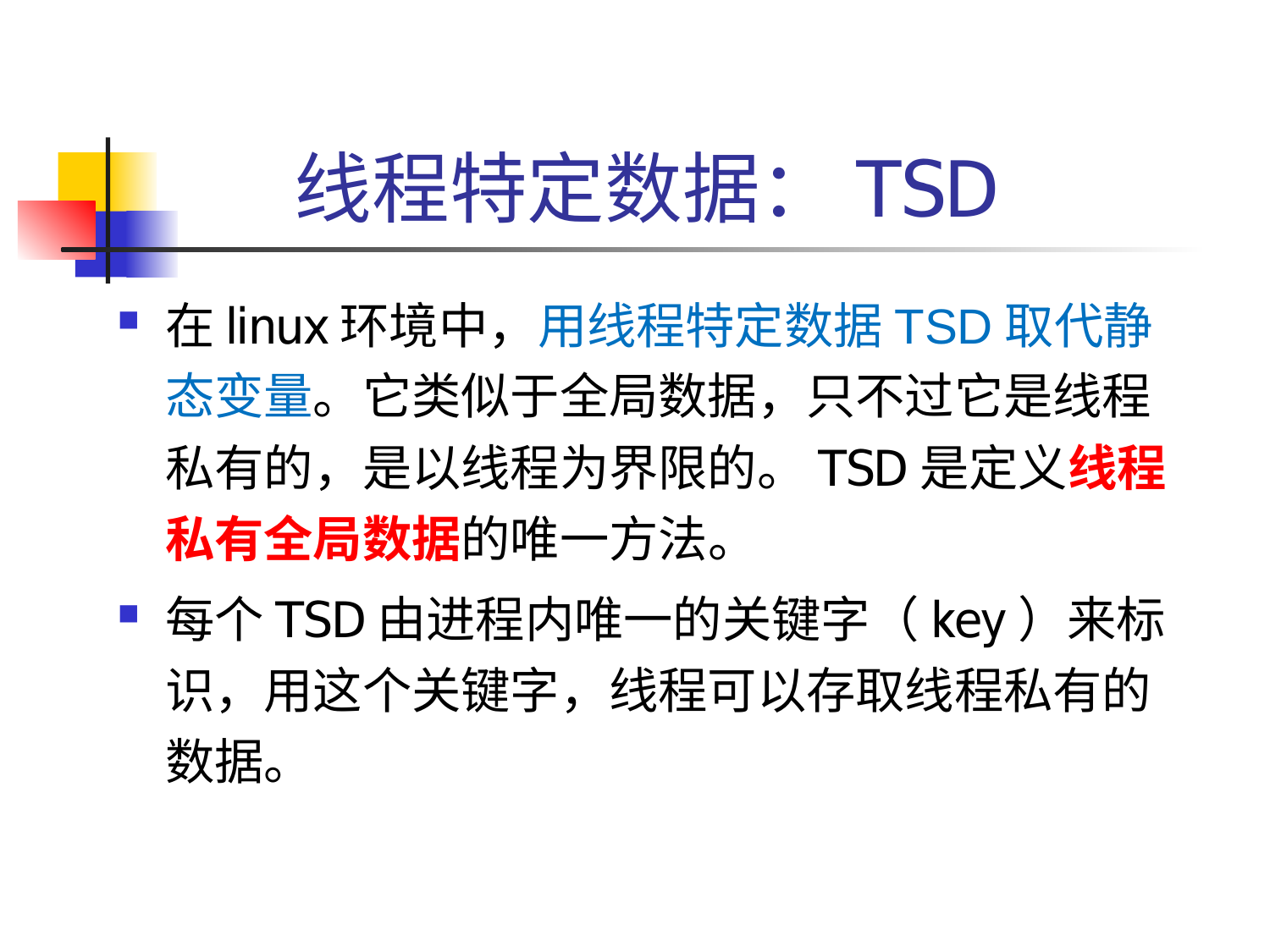

# 线程特定数据：TSD
在linux环境中，用线程特定数据TSD取代静态变量。它类似于全局数据，只不过它是线程私有的，是以线程为界限的。TSD是定义线程私有全局数据的唯一方法。
每个TSD由进程内唯一的关键字（key）来标识，用这个关键字，线程可以存取线程私有的数据。